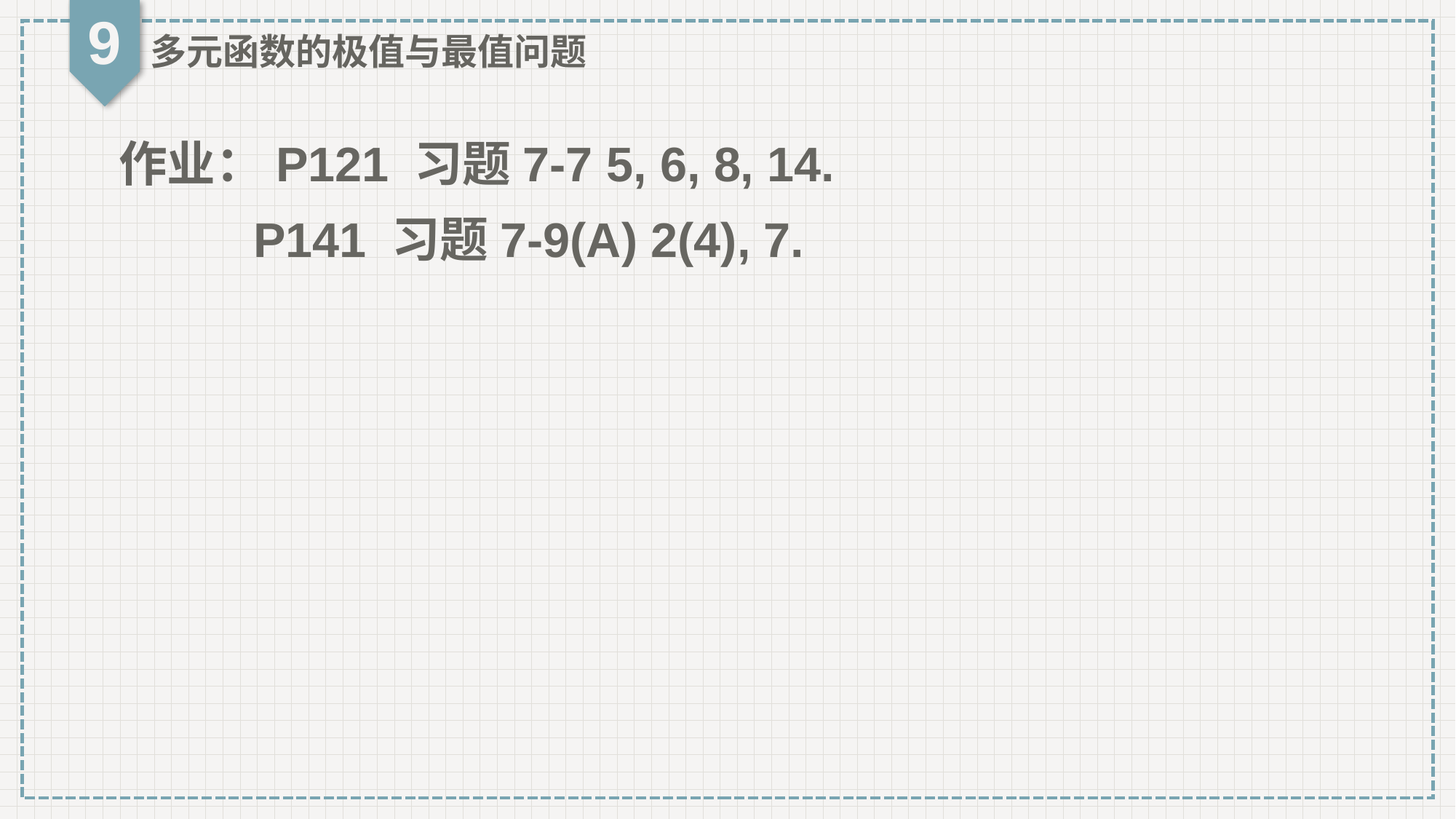

9
多元函数的极值与最值问题
作业：P121 习题7-7 5, 6, 8, 14.
          P141 习题7-9(A) 2(4), 7.